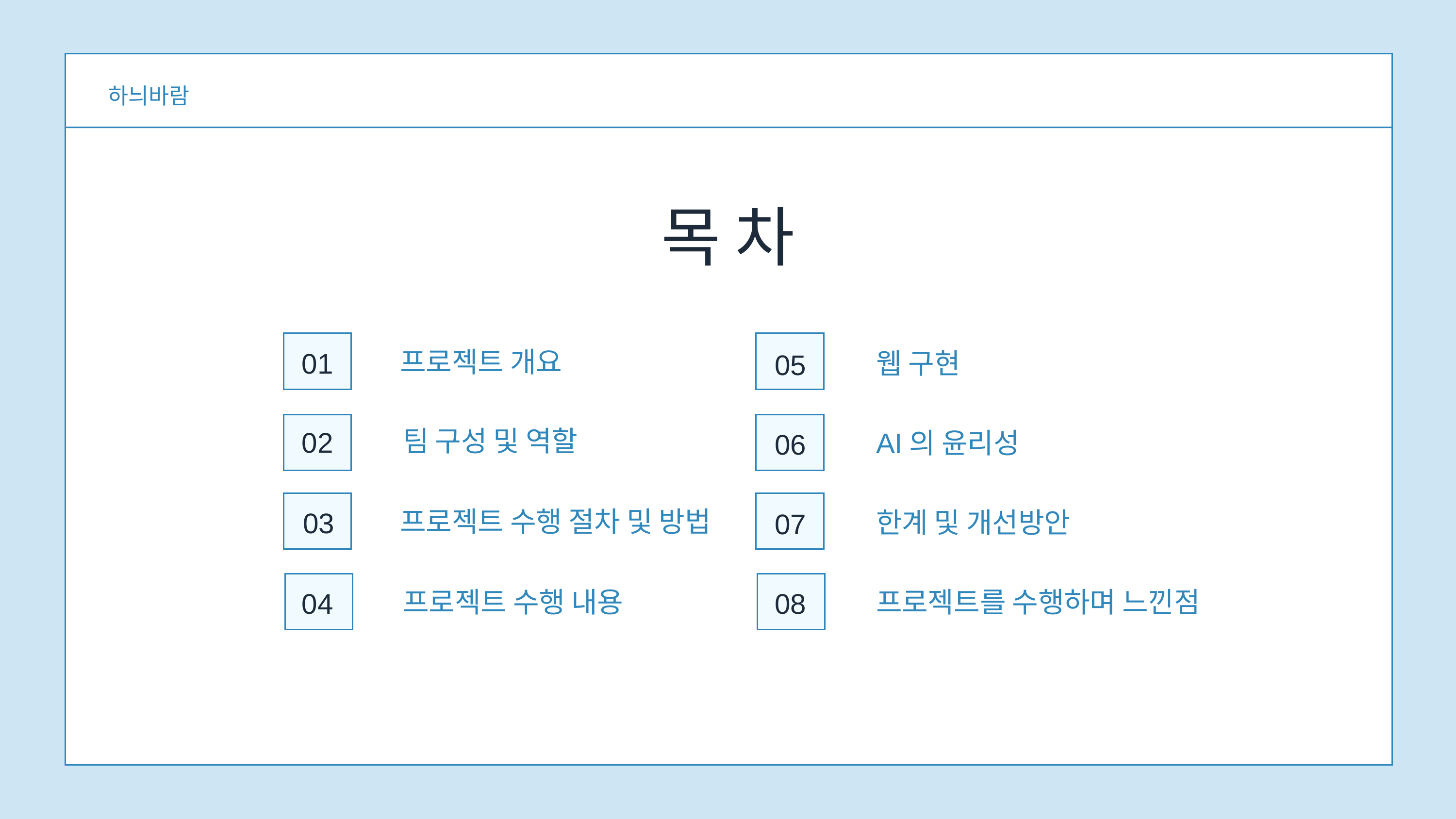

하늬바람

목 차

프로젝트 개요
01
웹 구현
05

팀 구성 및 역할
02
AI의 윤리성
06

프로젝트 수행 절차 및 방법
한계 및 개선방안
03
07

프로젝트 수행 내용
프로젝트를 수행하며 느낀점
04
08